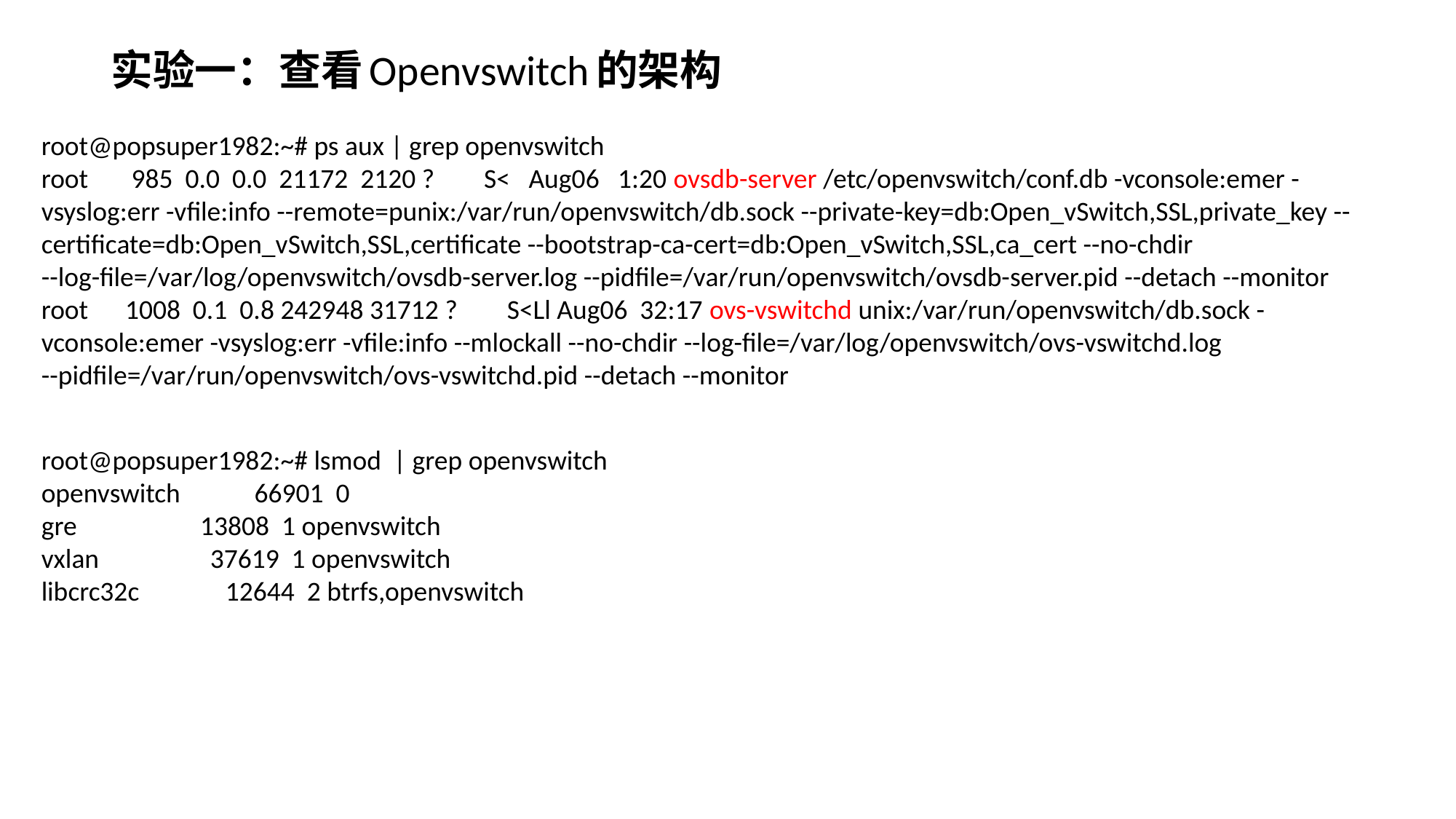

# 实验一：查看Openvswitch的架构
root@popsuper1982:~# ps aux | grep openvswitch
root       985  0.0  0.0  21172  2120 ?        S<   Aug06   1:20 ovsdb-server /etc/openvswitch/conf.db -vconsole:emer -vsyslog:err -vfile:info --remote=punix:/var/run/openvswitch/db.sock --private-key=db:Open_vSwitch,SSL,private_key --certificate=db:Open_vSwitch,SSL,certificate --bootstrap-ca-cert=db:Open_vSwitch,SSL,ca_cert --no-chdir --log-file=/var/log/openvswitch/ovsdb-server.log --pidfile=/var/run/openvswitch/ovsdb-server.pid --detach --monitor
root      1008  0.1  0.8 242948 31712 ?        S<Ll Aug06  32:17 ovs-vswitchd unix:/var/run/openvswitch/db.sock -vconsole:emer -vsyslog:err -vfile:info --mlockall --no-chdir --log-file=/var/log/openvswitch/ovs-vswitchd.log --pidfile=/var/run/openvswitch/ovs-vswitchd.pid --detach --monitor
root@popsuper1982:~# lsmod  | grep openvswitch
openvswitch            66901  0
gre                    13808  1 openvswitch
vxlan                  37619  1 openvswitch
libcrc32c              12644  2 btrfs,openvswitch